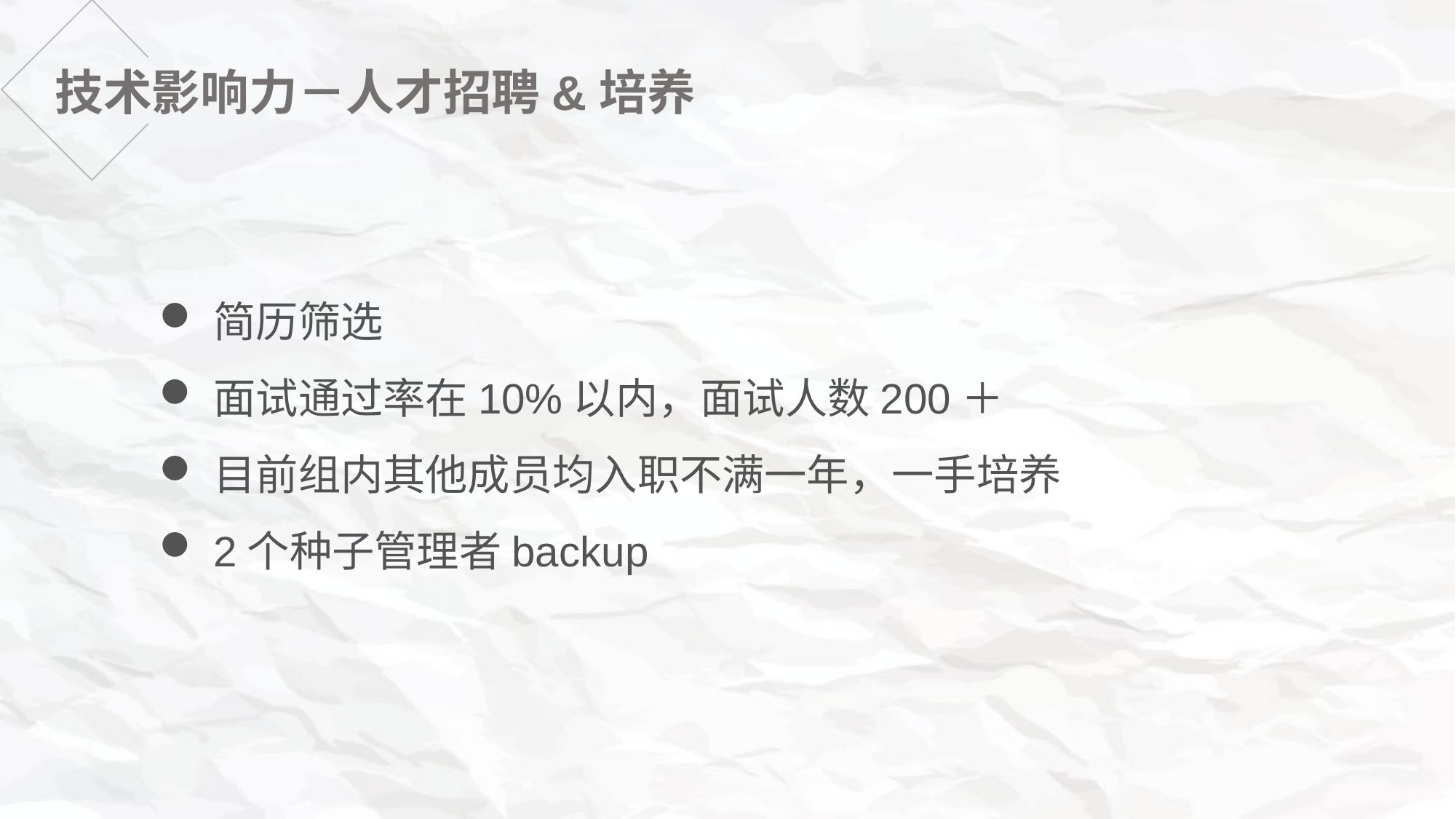

技术影响力－人才招聘&培养
简历筛选
面试通过率在10%以内，面试人数200＋
目前组内其他成员均入职不满一年，一手培养
2个种子管理者backup